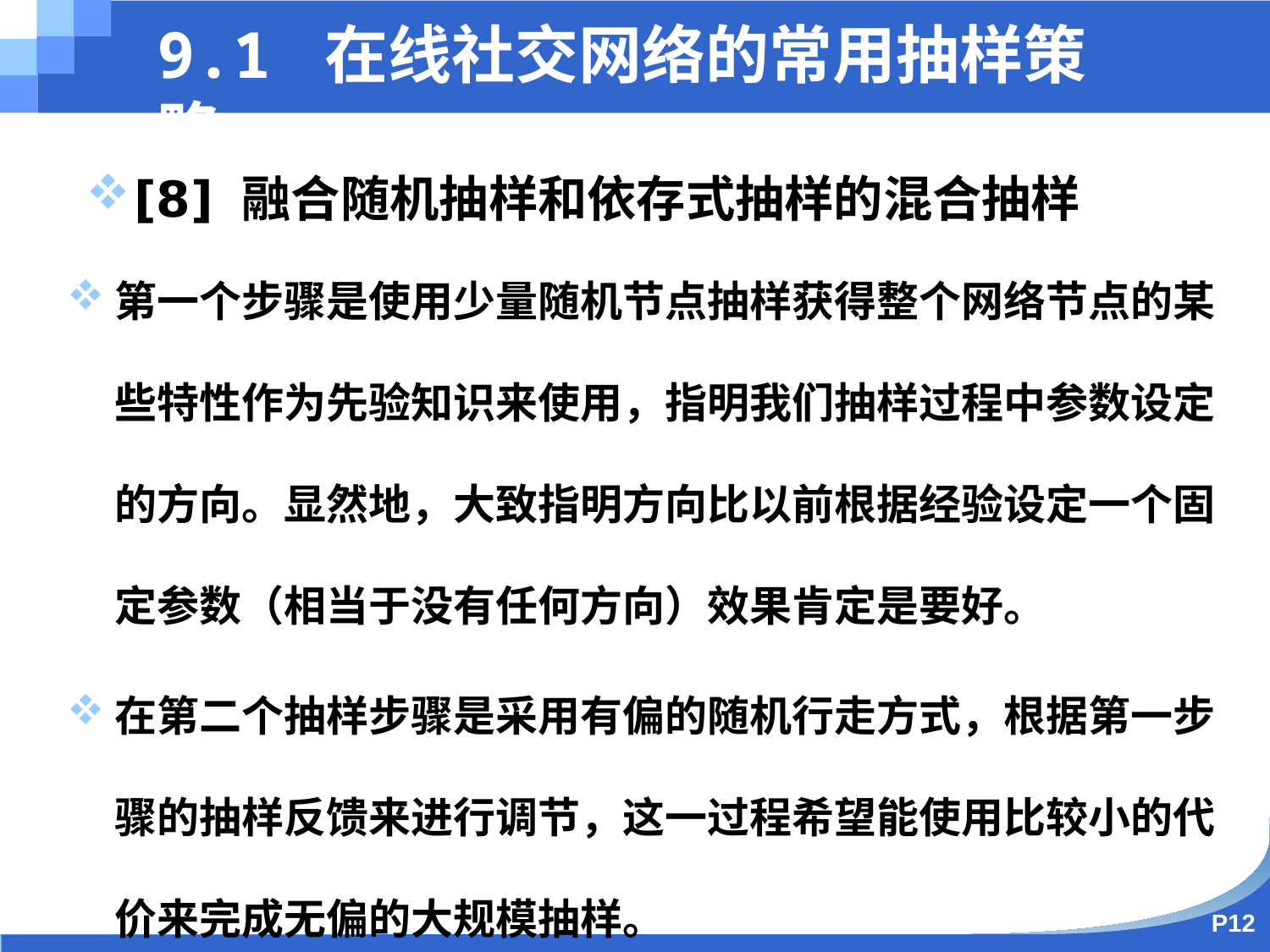

9.1 在线社交网络的常用抽样策略
[8] 融合随机抽样和依存式抽样的混合抽样

第一个步骤是使用少量随机节点抽样获得整个网络节点的某些特性作为先验知识来使用，指明我们抽样过程中参数设定的方向。显然地，大致指明方向比以前根据经验设定一个固定参数（相当于没有任何方向）效果肯定是要好。
在第二个抽样步骤是采用有偏的随机行走方式，根据第一步骤的抽样反馈来进行调节，这一过程希望能使用比较小的代价来完成无偏的大规模抽样。
P12